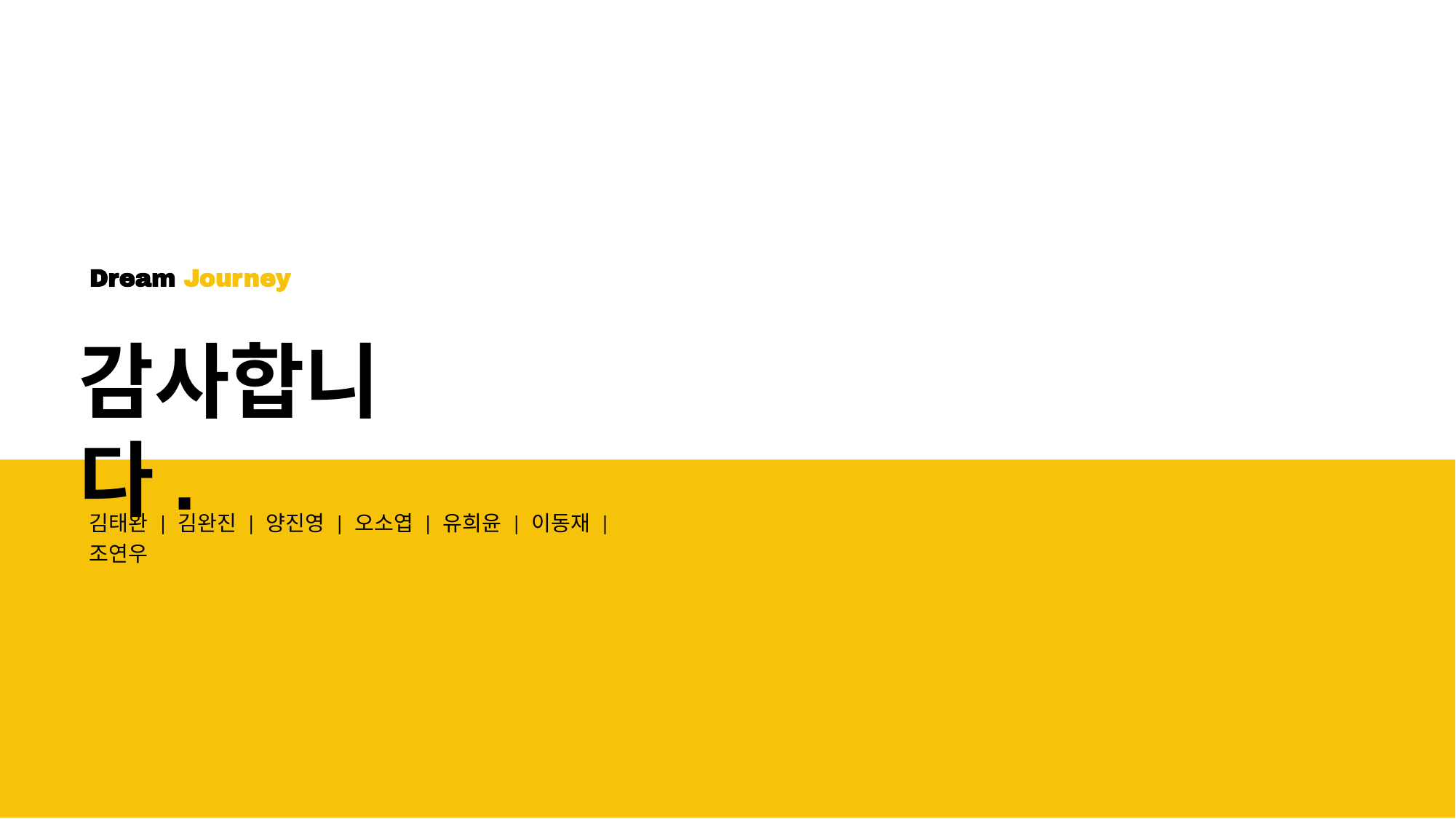

Dream Journey
감사합니다.

김태완 | 김완진 | 양진영 | 오소엽 | 유희윤 | 이동재 | 조연우